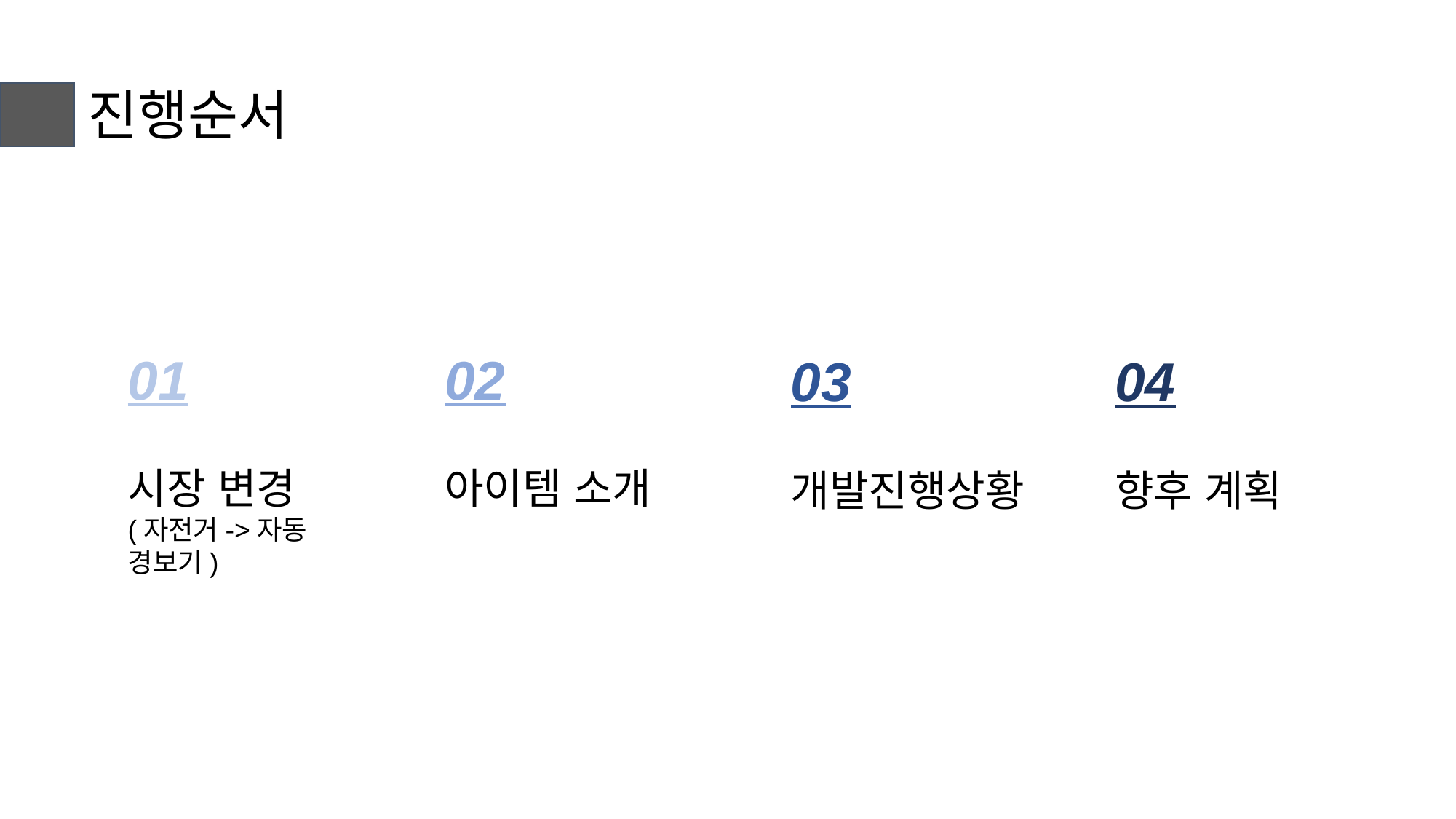

목차
진행순서

02

아이템 소개
01

시장 변경
(자전거->자동 경보기)
03

개발진행상황
04

향후 계획